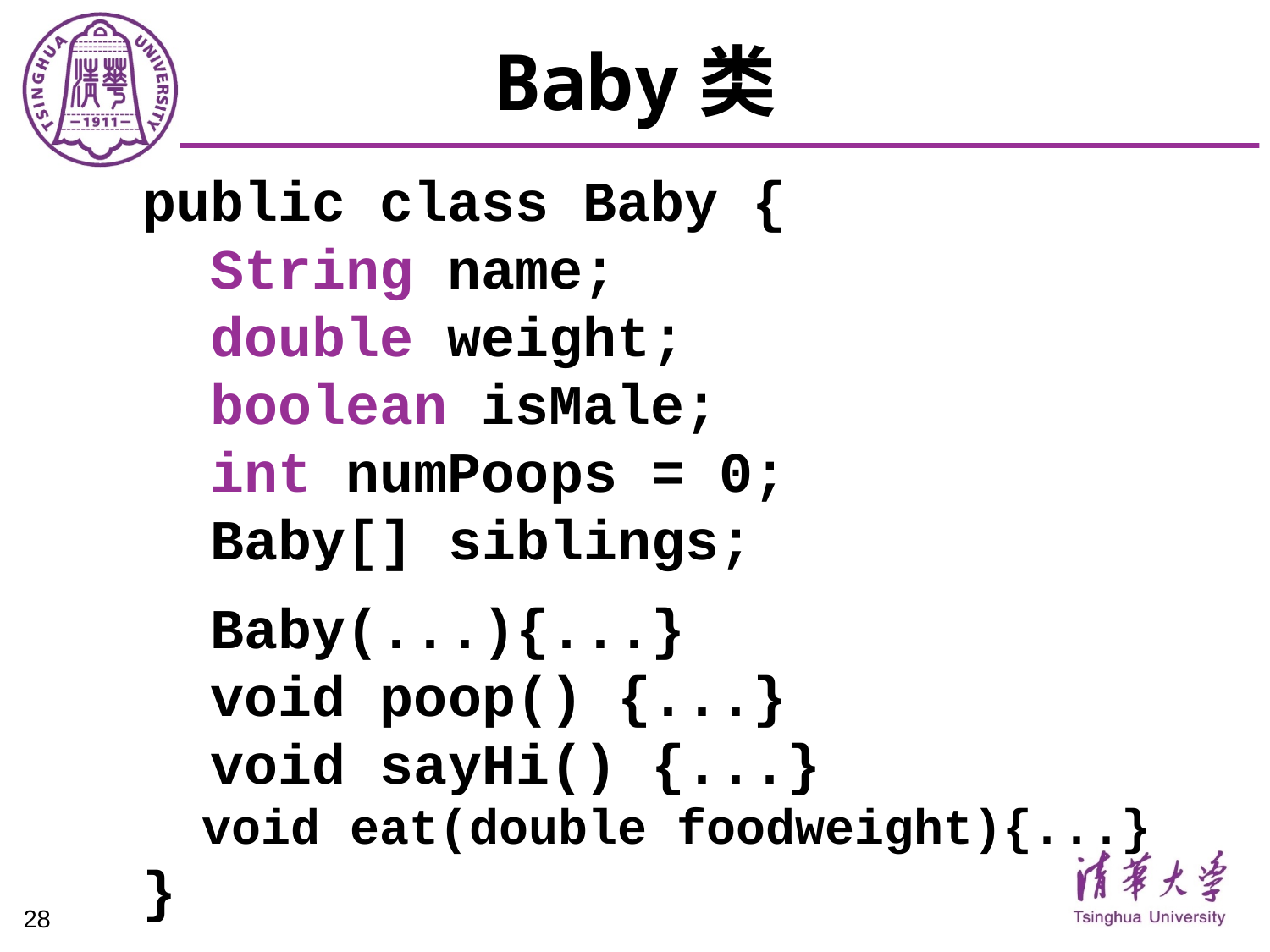

# Baby类
public class Baby {
  String name;
  double weight;
  boolean isMale;
  int numPoops = 0;
  Baby[] siblings;
  Baby(...){...}
  void poop() {...}
  void sayHi() {...}
  void eat(double foodweight){...}
}
28